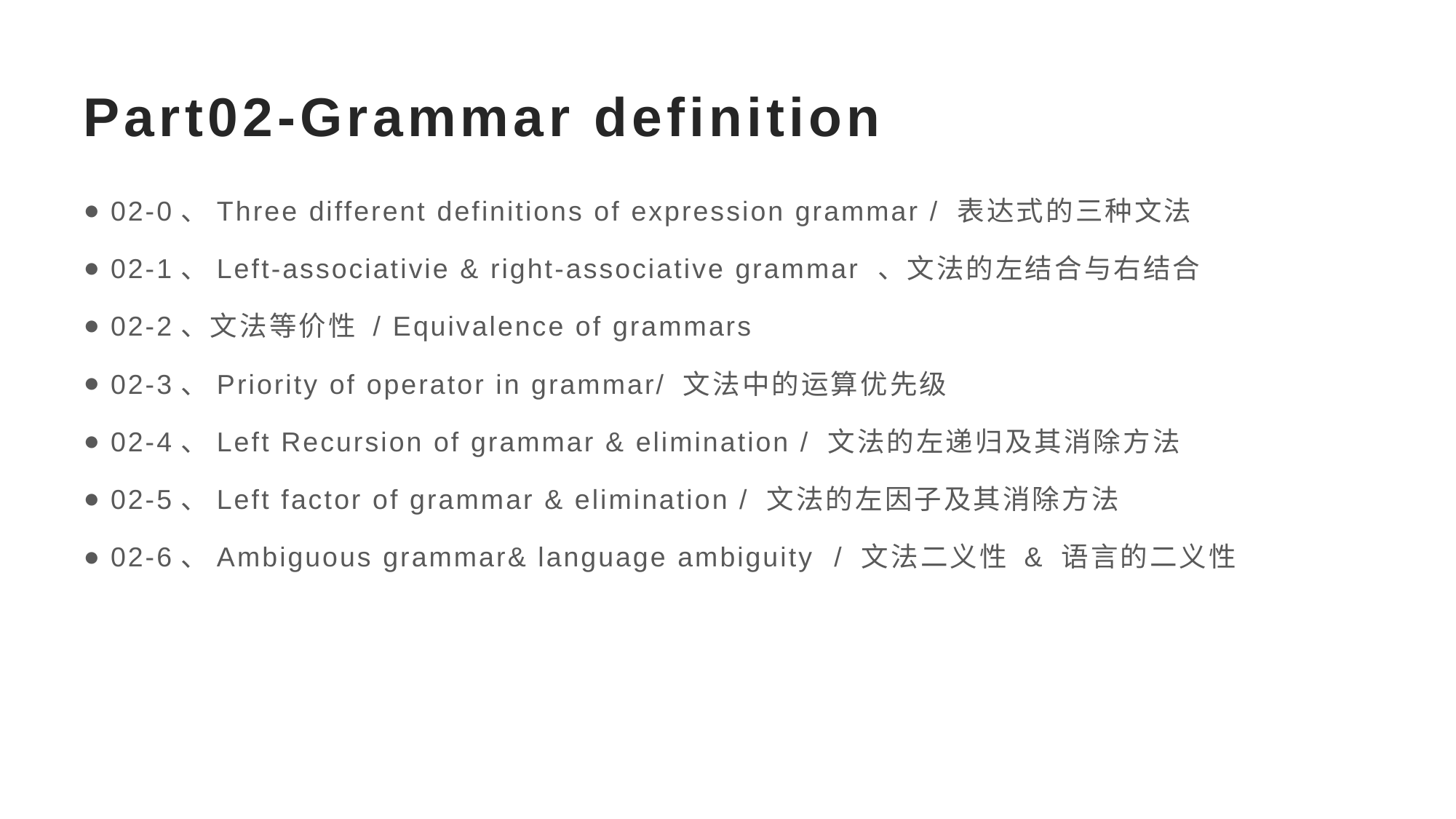

# Part02-Grammar definition
02-0、Three different definitions of expression grammar / 表达式的三种文法
02-1、Left-associativie & right-associative grammar 、文法的左结合与右结合
02-2、文法等价性 / Equivalence of grammars
02-3、Priority of operator in grammar/ 文法中的运算优先级
02-4、Left Recursion of grammar & elimination / 文法的左递归及其消除方法
02-5、Left factor of grammar & elimination / 文法的左因子及其消除方法
02-6、Ambiguous grammar& language ambiguity  / 文法二义性 & 语言的二义性
14